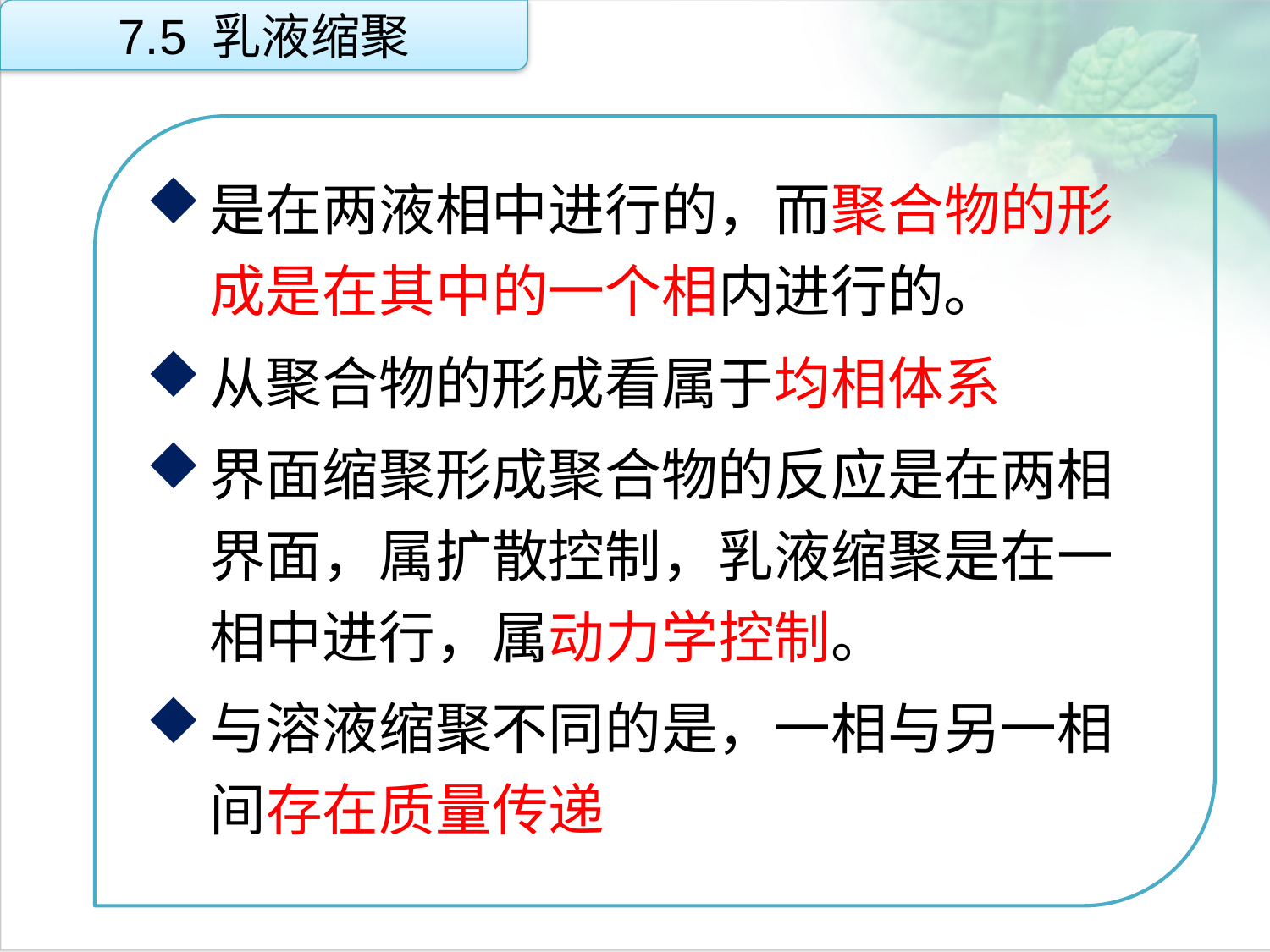

7.5 乳液缩聚
是在两液相中进行的，而聚合物的形成是在其中的一个相内进行的。
从聚合物的形成看属于均相体系
界面缩聚形成聚合物的反应是在两相界面，属扩散控制，乳液缩聚是在一相中进行，属动力学控制。
与溶液缩聚不同的是，一相与另一相间存在质量传递